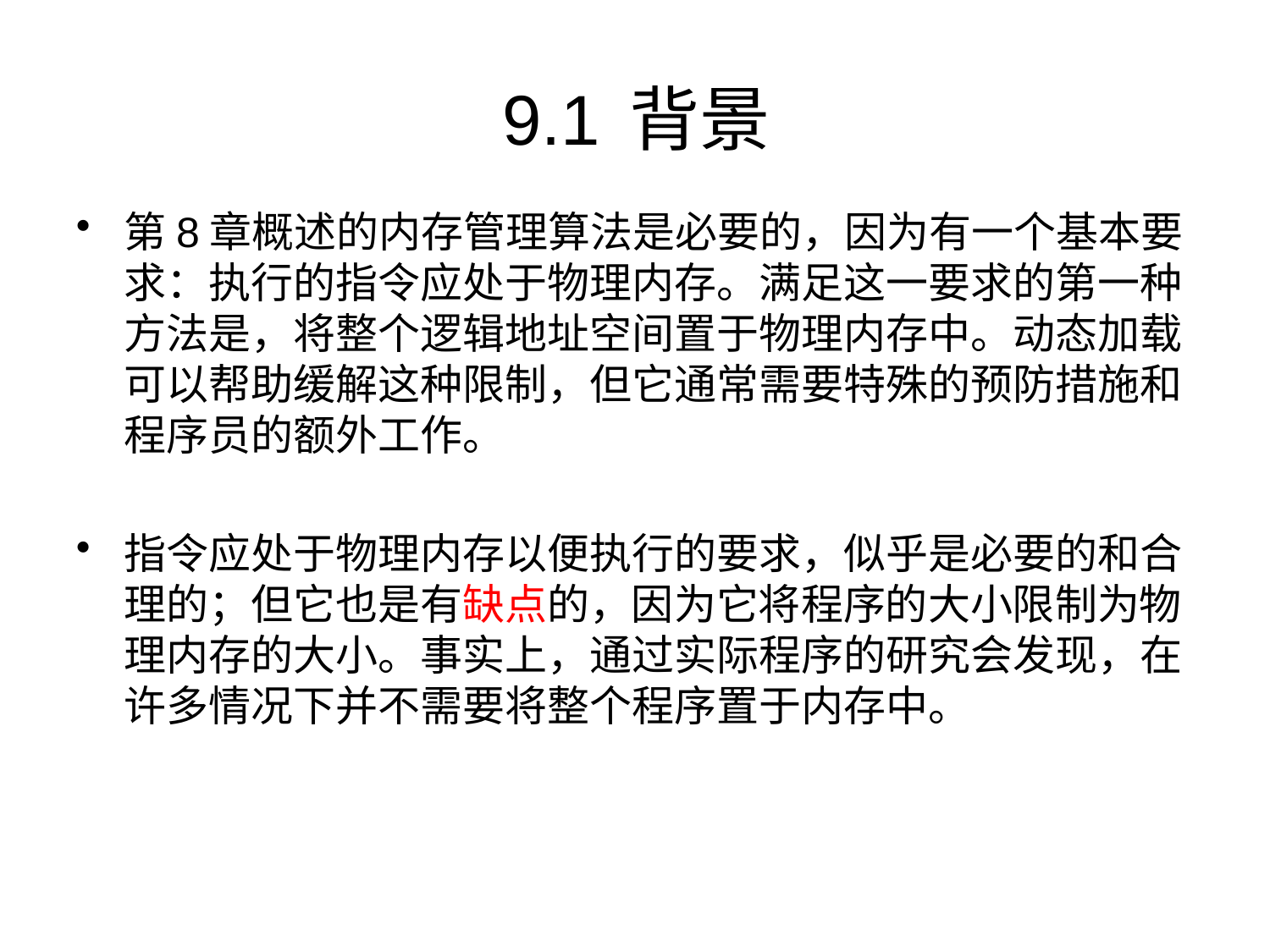

# 9.1	背景
第8章概述的内存管理算法是必要的，因为有一个基本要求：执行的指令应处于物理内存。满足这一要求的第一种方法是，将整个逻辑地址空间置于物理内存中。动态加载可以帮助缓解这种限制，但它通常需要特殊的预防措施和程序员的额外工作。

指令应处于物理内存以便执行的要求，似乎是必要的和合理的；但它也是有缺点的，因为它将程序的大小限制为物理内存的大小。事实上，通过实际程序的研究会发现，在许多情况下并不需要将整个程序置于内存中。